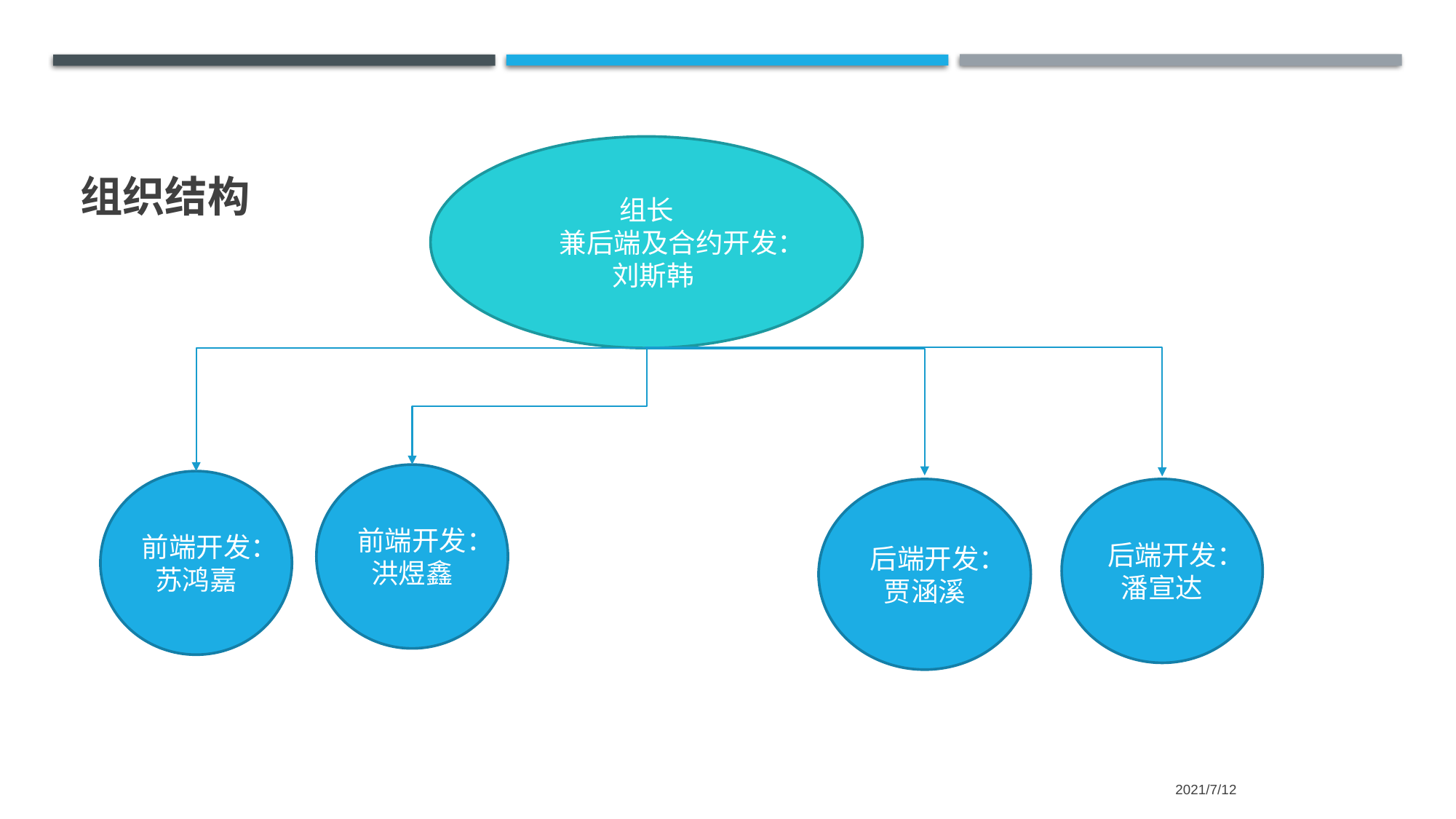

# 组织结构
组长
      兼后端及合约开发：
 刘斯韩

前端开发：
洪煜鑫
前端开发：
苏鸿嘉
后端开发：
贾涵溪
后端开发：
潘宣达
2021/7/12